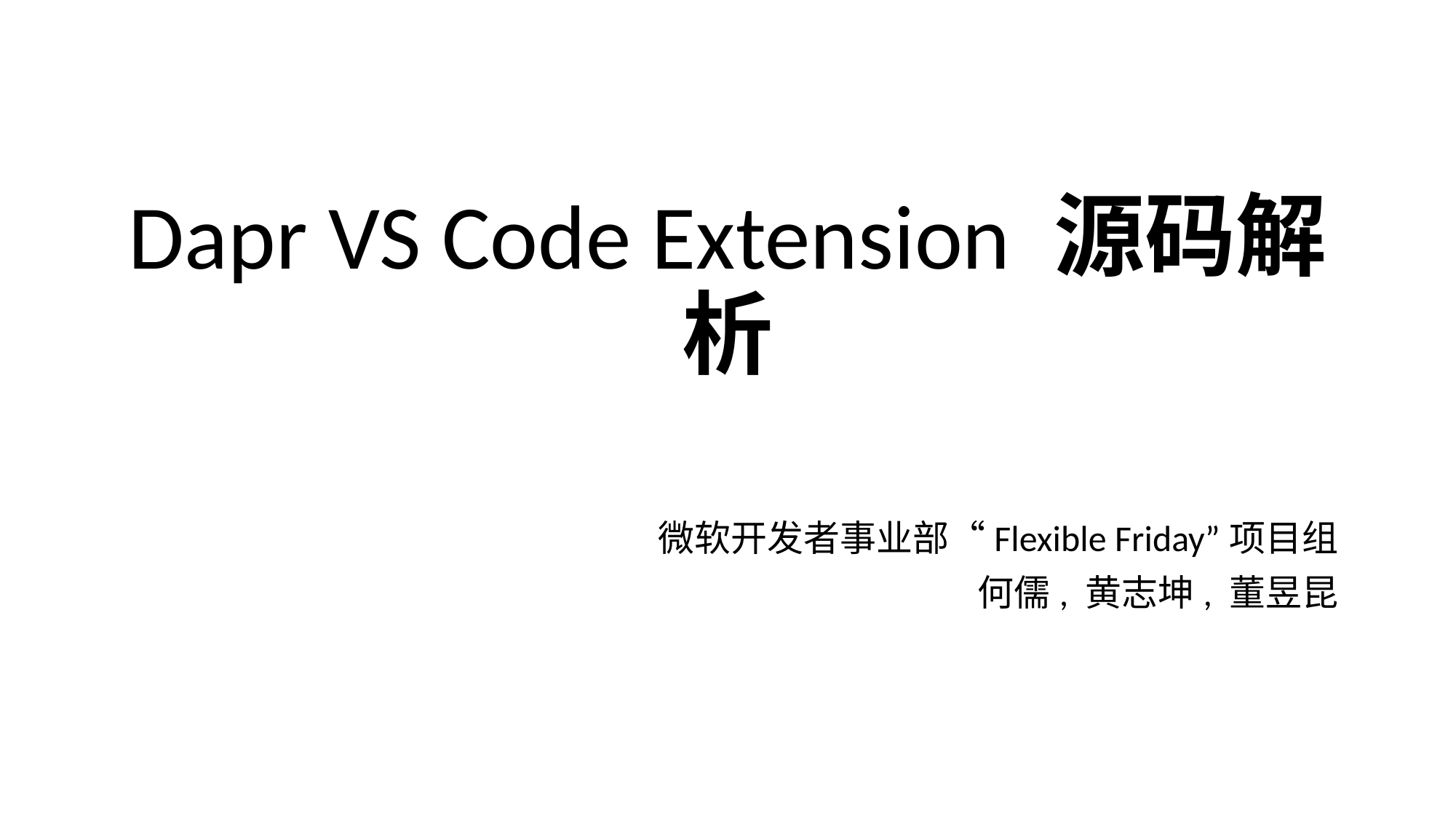

# Dapr VS Code Extension 源码解析
		微软开发者事业部“Flexible Friday”项目组
		                                      何儒, 黄志坤, 董昱昆